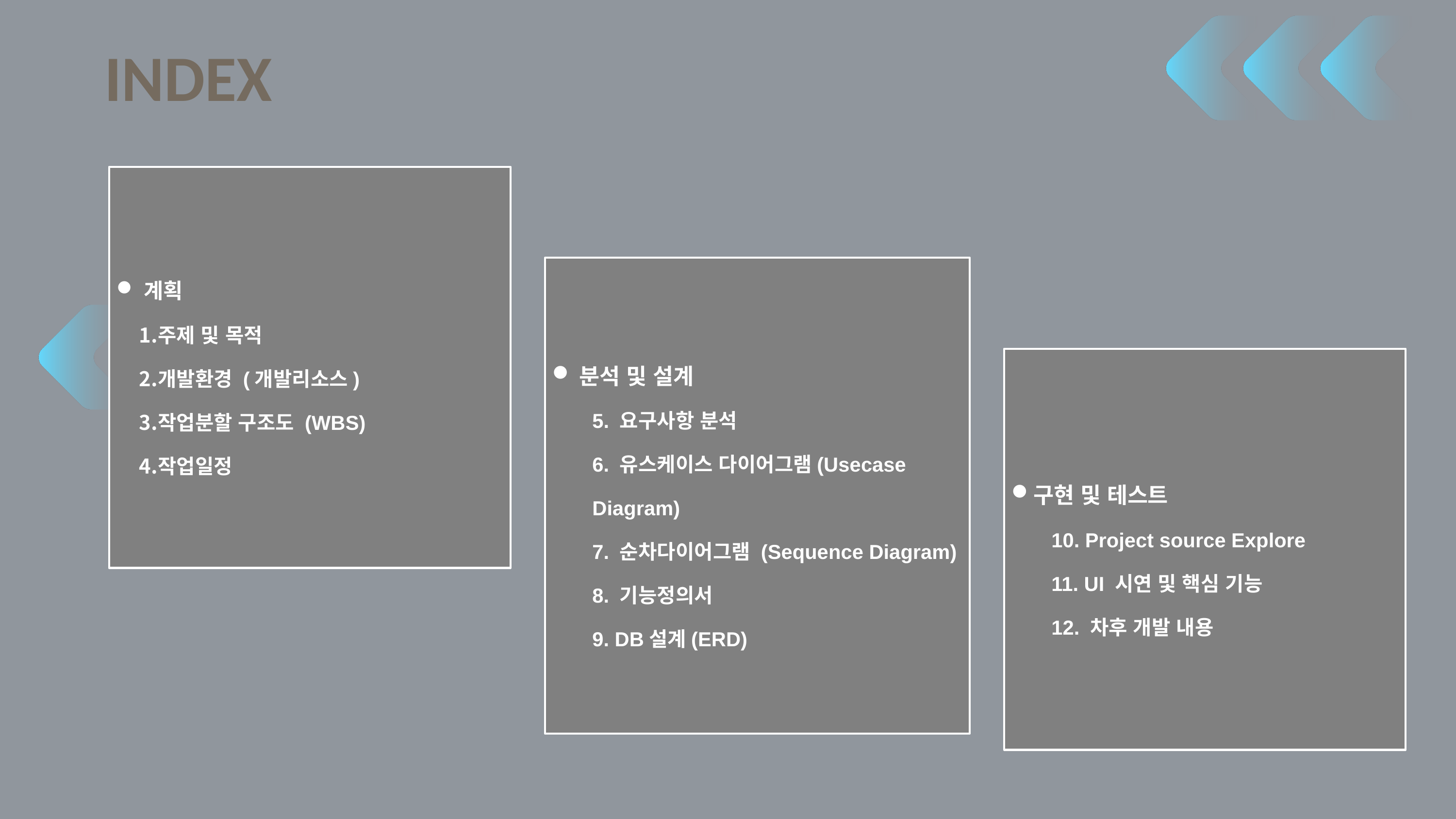

INDEX
계획
주제 및 목적
개발환경 (개발리소스)
작업분할 구조도 (WBS)
작업일정
분석 및 설계
5. 요구사항 분석
6. 유스케이스 다이어그램(Usecase Diagram)
7. 순차다이어그램 (Sequence Diagram)
8. 기능정의서
9. DB설계(ERD)

구현 및 테스트
10. Project source Explore
11. UI 시연 및 핵심 기능
12. 차후 개발 내용